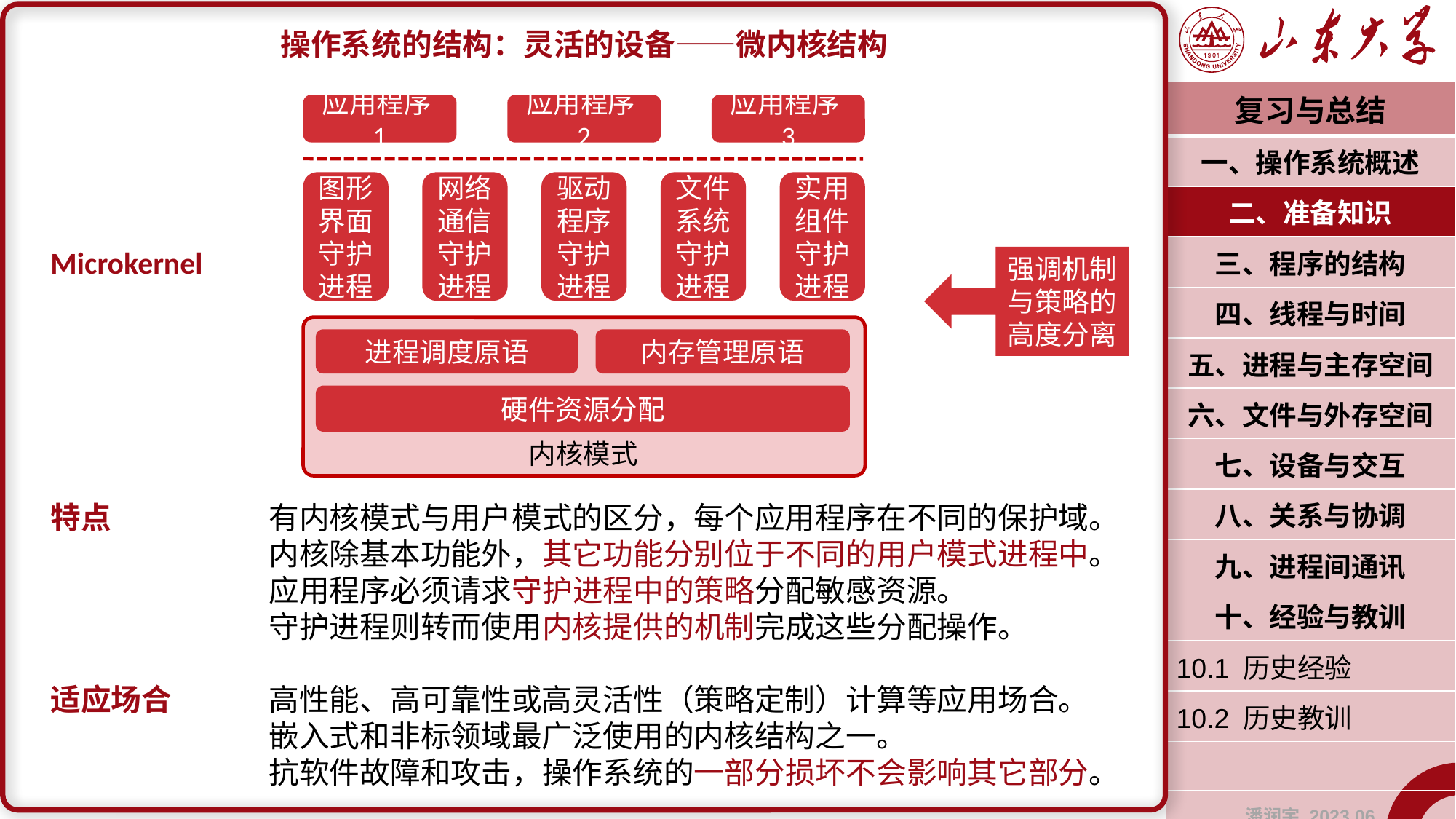

操作系统的结构：灵活的设备——微内核结构

Microkernel

特点		有内核模式与用户模式的区分，每个应用程序在不同的保护域。
		内核除基本功能外，其它功能分别位于不同的用户模式进程中。
		应用程序必须请求守护进程中的策略分配敏感资源。
		守护进程则转而使用内核提供的机制完成这些分配操作。

适应场合	高性能、高可靠性或高灵活性（策略定制）计算等应用场合。
		嵌入式和非标领域最广泛使用的内核结构之一。
		抗软件故障和攻击，操作系统的一部分损坏不会影响其它部分。
| 复习与总结 |
| --- |
| 一、操作系统概述 |
| 二、准备知识 |
| 三、程序的结构 |
| 四、线程与时间 |
| 五、进程与主存空间 |
| 六、文件与外存空间 |
| 七、设备与交互 |
| 八、关系与协调 |
| 九、进程间通讯 |
| 十、经验与教训 |
| 10.1 历史经验 |
| 10.2 历史教训 |
|  |
| 潘润宇 2023.06 |
应用程序1
应用程序2
应用程序3
图形界面
守护进程
网络通信守护进程
驱动程序守护进程
文件系统守护进程
实用组件守护进程
强调机制与策略的高度分离

进程调度原语
内存管理原语
硬件资源分配
内核模式